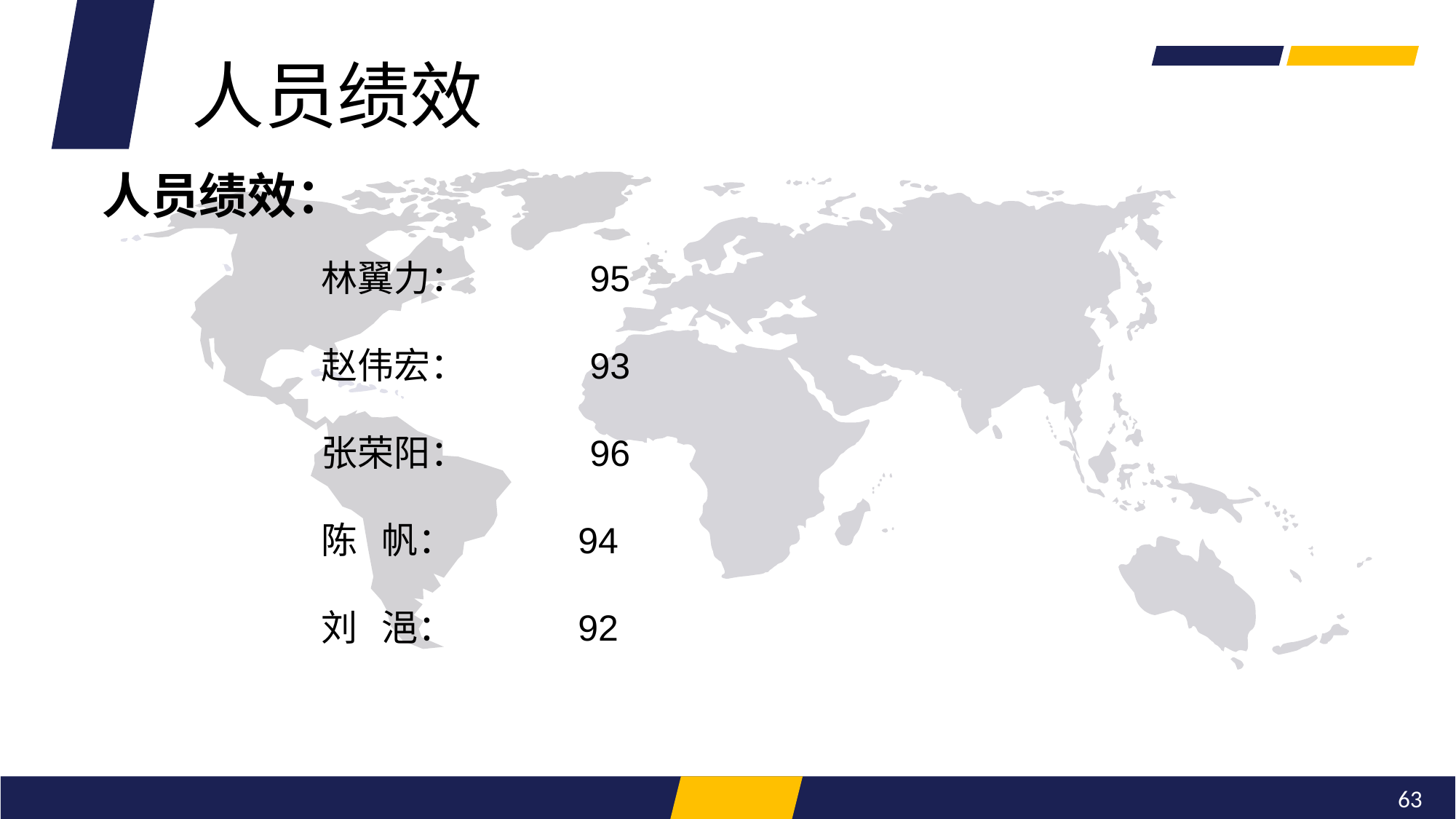

人员绩效

人员绩效：

林翼力：              95

赵伟宏：              93

张荣阳：              96

陈   帆：              94

刘   浥：              92
63